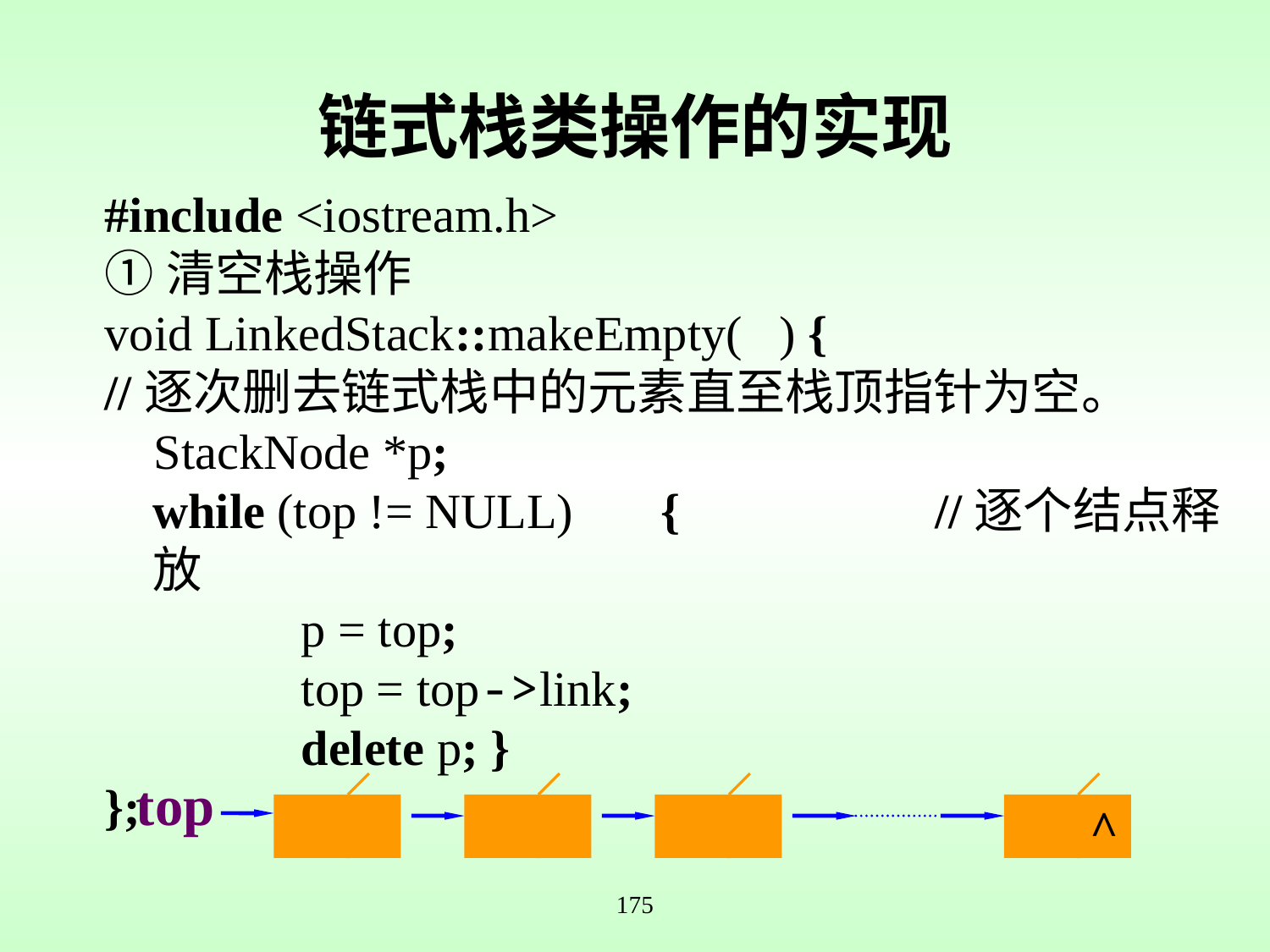

# 链式栈类操作的实现
#include <iostream.h>
①清空栈操作
void LinkedStack::makeEmpty(   ) {
//逐次删去链式栈中的元素直至栈顶指针为空。
    StackNode *p;
	while (top != NULL)	{ 	            //逐个结点释放
                p = top;
                top = top->link;
                delete p; }
};

top

      ^

175